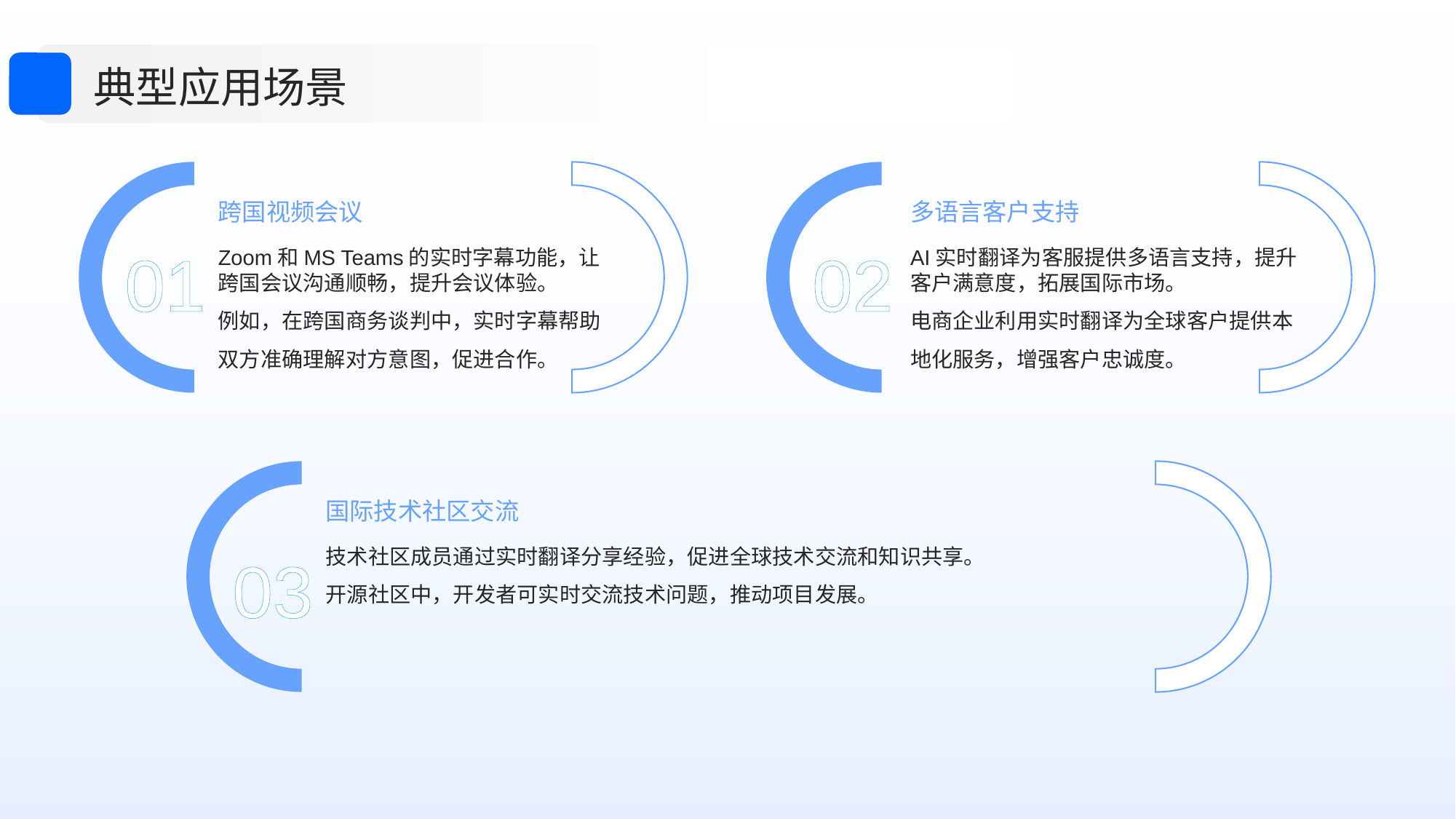

典型应用场景

跨国视频会议
多语言客户支持
01
02
Zoom和MS Teams的实时字幕功能，让跨国会议沟通顺畅，提升会议体验。
例如，在跨国商务谈判中，实时字幕帮助双方准确理解对方意图，促进合作。
AI实时翻译为客服提供多语言支持，提升客户满意度，拓展国际市场。
电商企业利用实时翻译为全球客户提供本地化服务，增强客户忠诚度。

国际技术社区交流
03
技术社区成员通过实时翻译分享经验，促进全球技术交流和知识共享。
开源社区中，开发者可实时交流技术问题，推动项目发展。